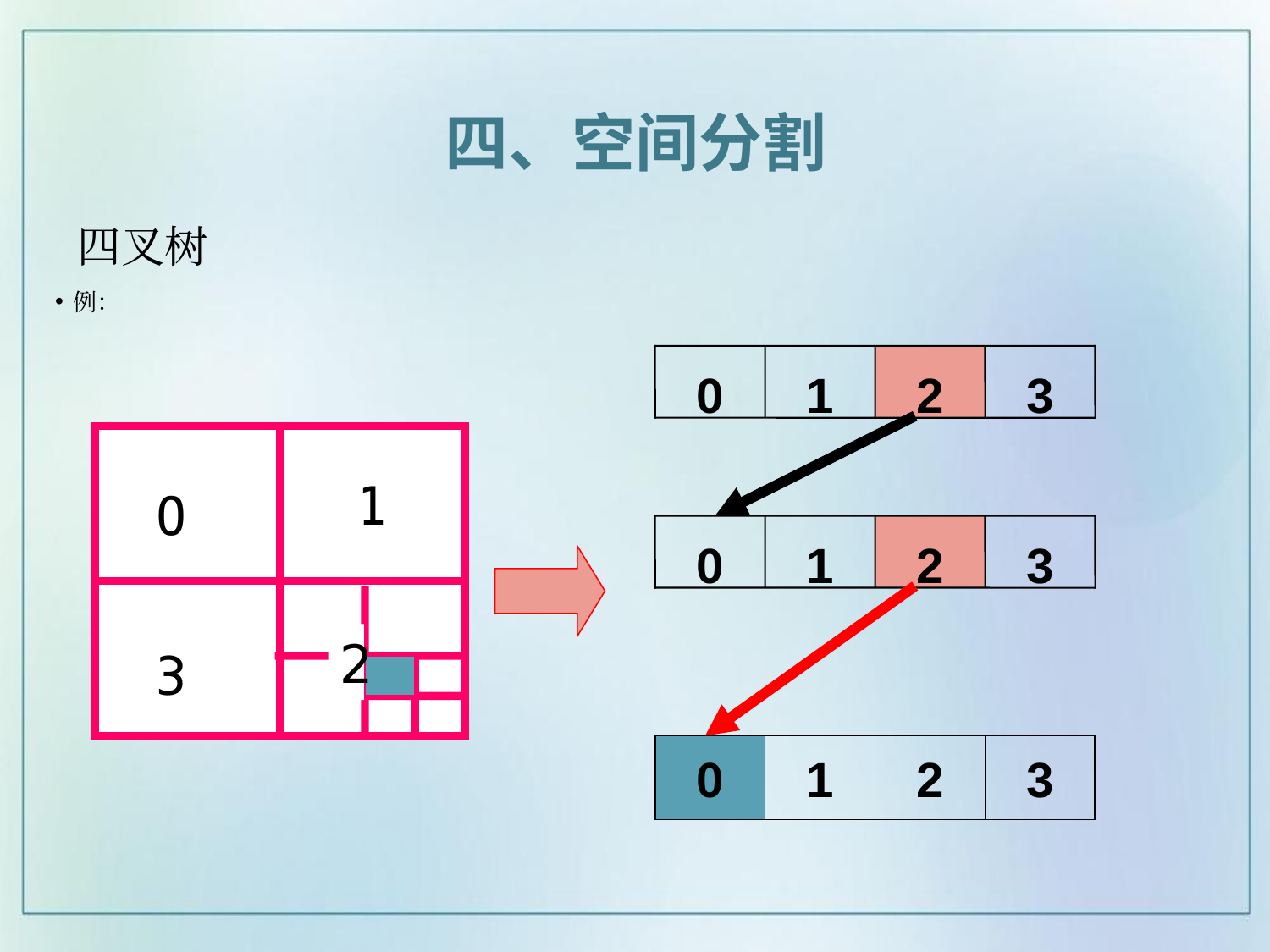

四、空间分割
# 四叉树
例：
0

1

2

3

1
0
0

1

2

3

2
3

| 0 | 1 | 2 | 3 |
| --- | --- | --- | --- |